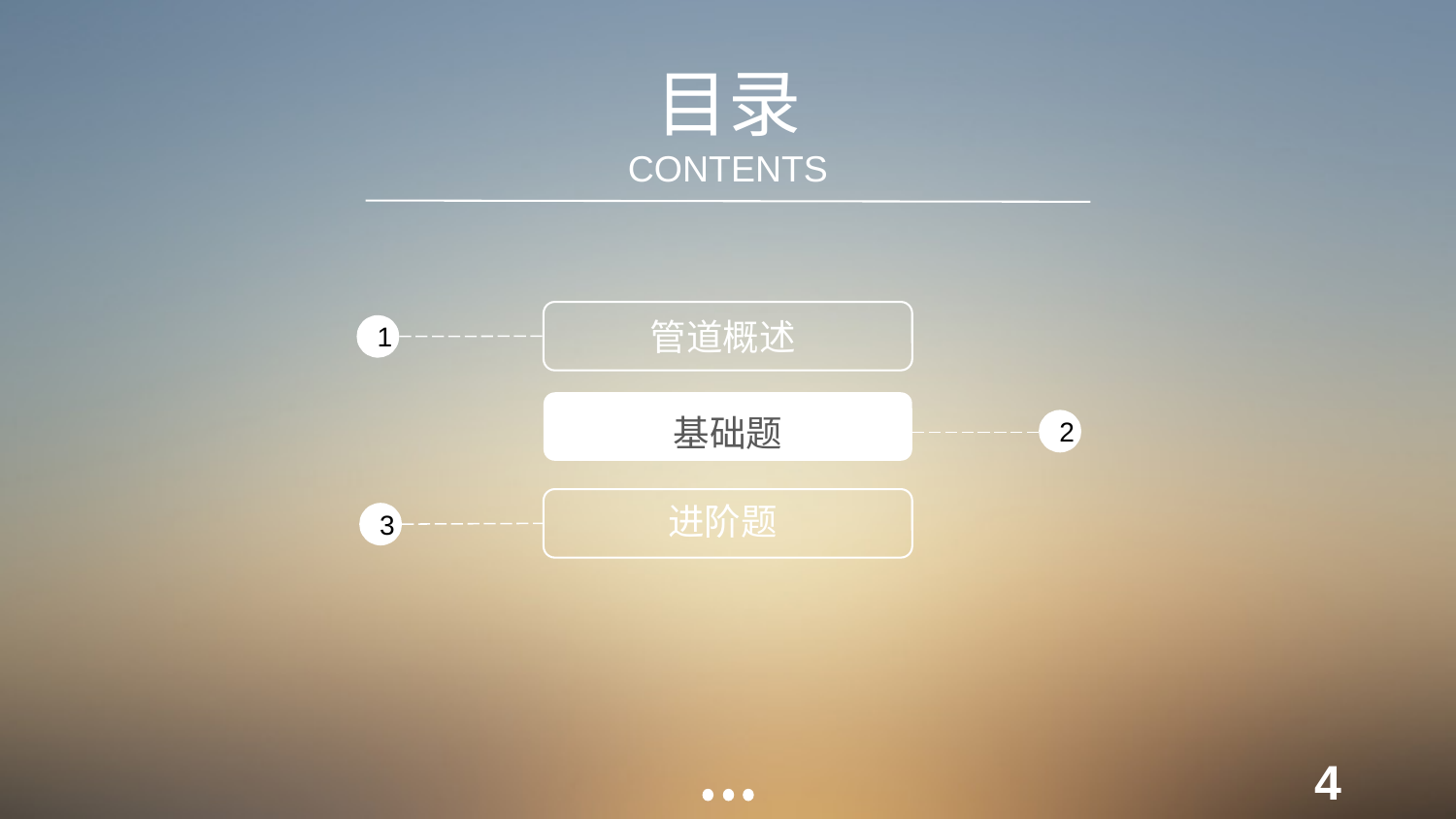

目录
CONTENTS

管道概述
1

基础题
2

进阶题
3
4